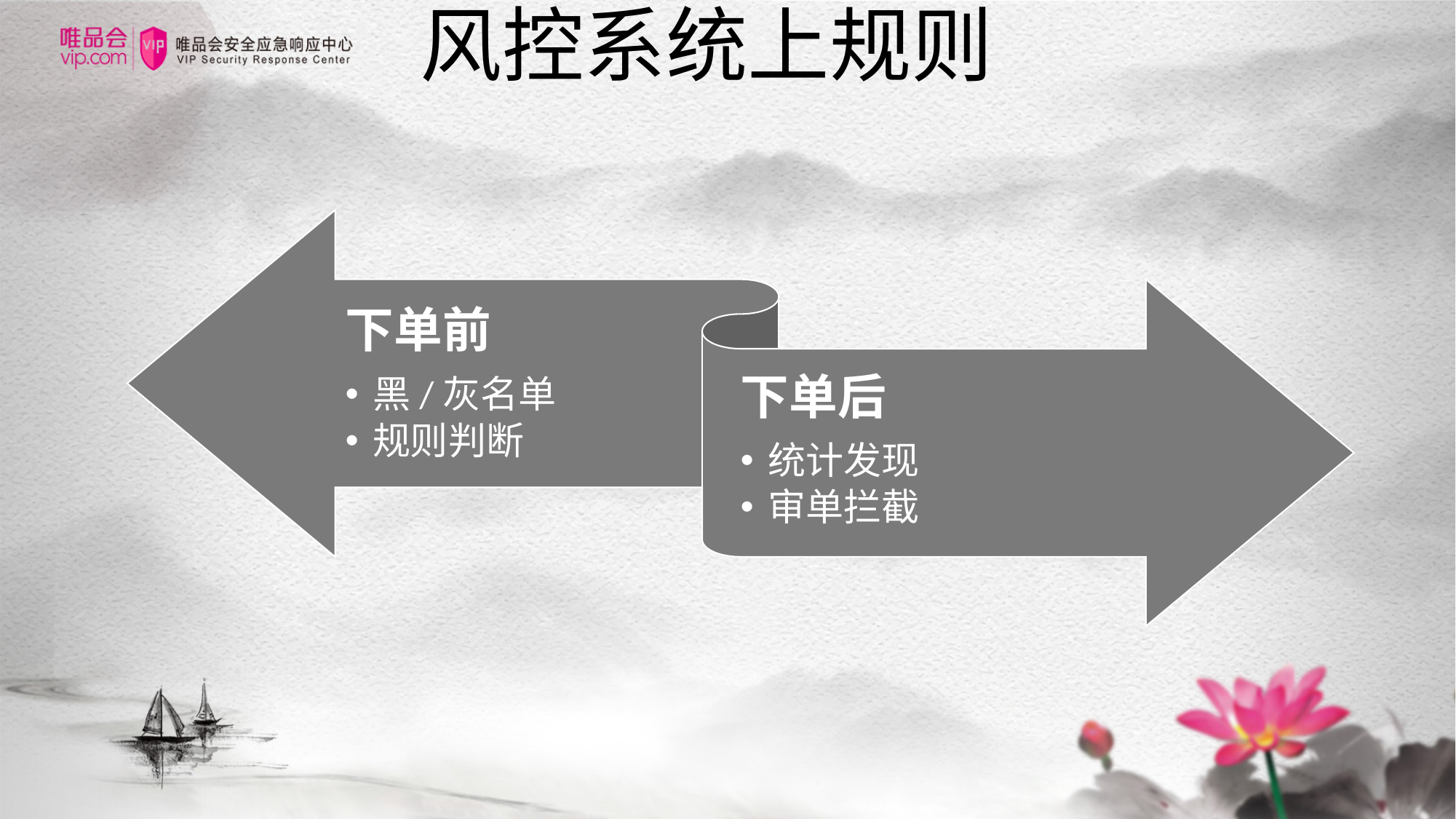

风控系统上规则
下单前
黑/灰名单
规则判断
下单后
统计发现
审单拦截